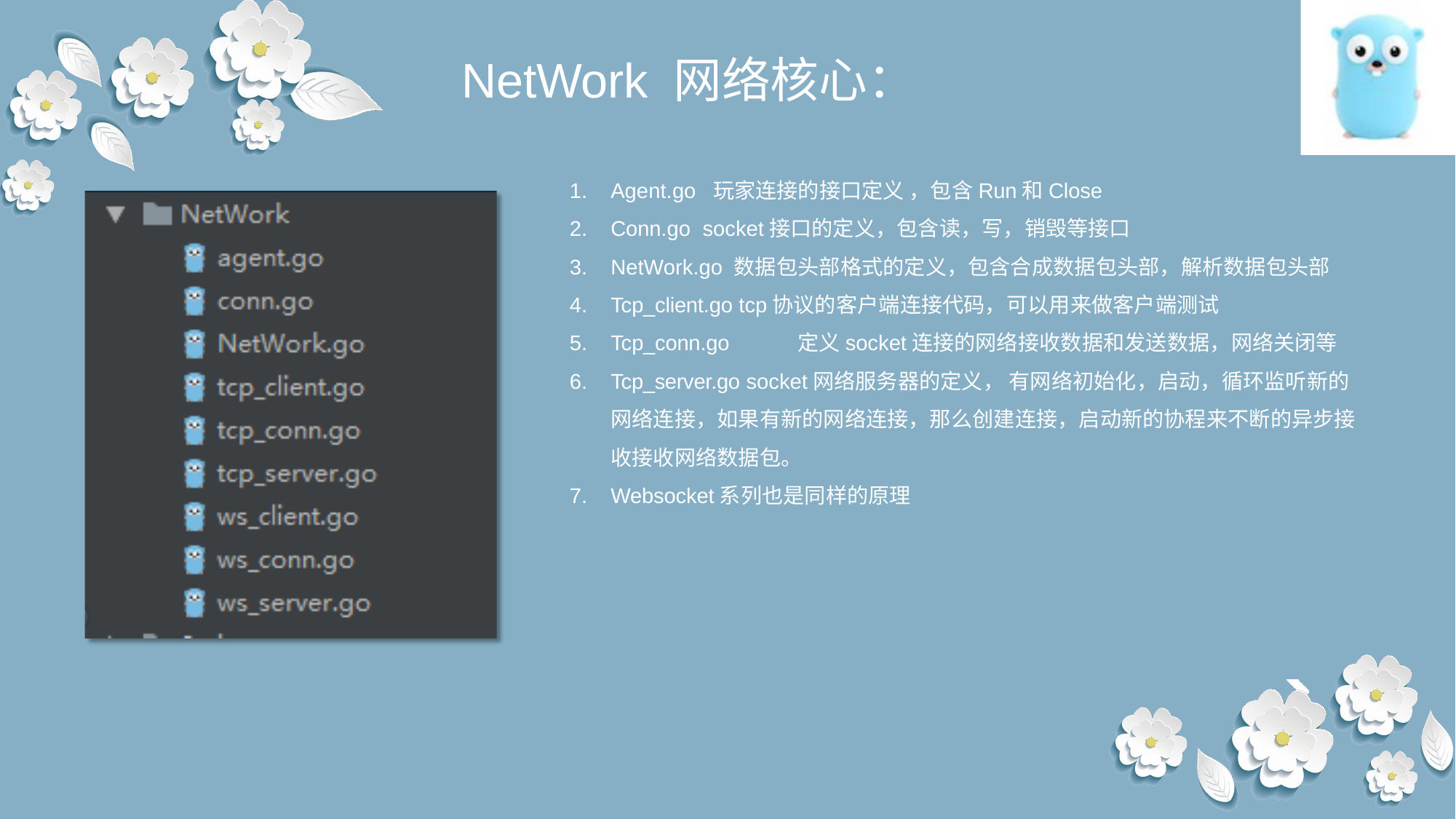

# NetWork 网络核心：

Agent.go 玩家连接的接口定义 ，包含Run和Close
Conn.go socket接口的定义，包含读，写，销毁等接口
NetWork.go 数据包头部格式的定义，包含合成数据包头部，解析数据包头部
Tcp_client.go tcp协议的客户端连接代码，可以用来做客户端测试
Tcp_conn.go	定义socket连接的网络接收数据和发送数据，网络关闭等
Tcp_server.go socket网络服务器的定义， 有网络初始化，启动，循环监听新的
网络连接，如果有新的网络连接，那么创建连接，启动新的协程来不断的异步接
收接收网络数据包。
Websocket系列也是同样的原理